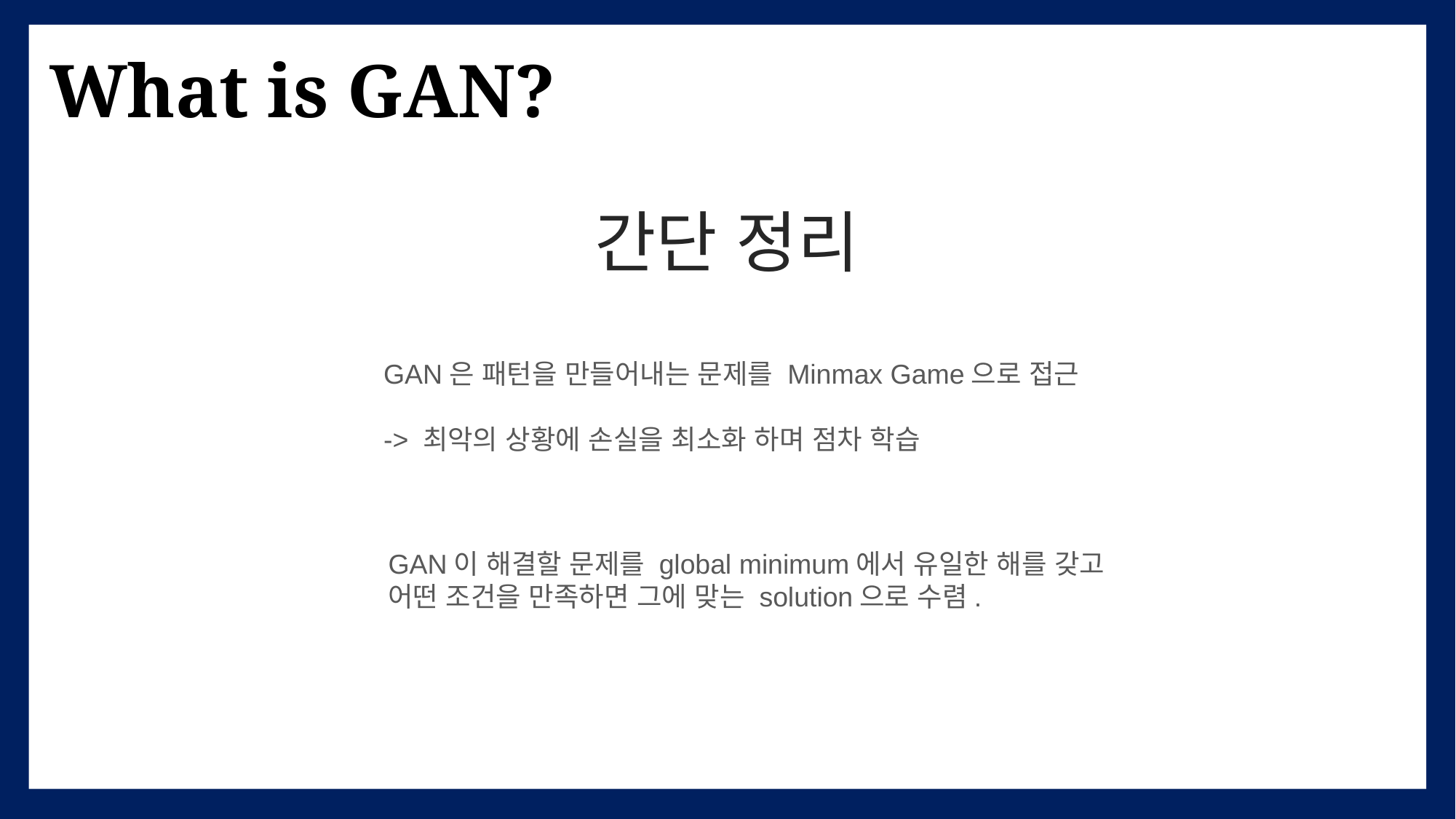

What is GAN?
간단 정리

GAN은 패턴을 만들어내는 문제를 Minmax Game으로 접근

-> 최악의 상황에 손실을 최소화 하며 점차 학습
GAN이 해결할 문제를 global minimum에서 유일한 해를 갖고
어떤 조건을 만족하면 그에 맞는 solution으로 수렴.